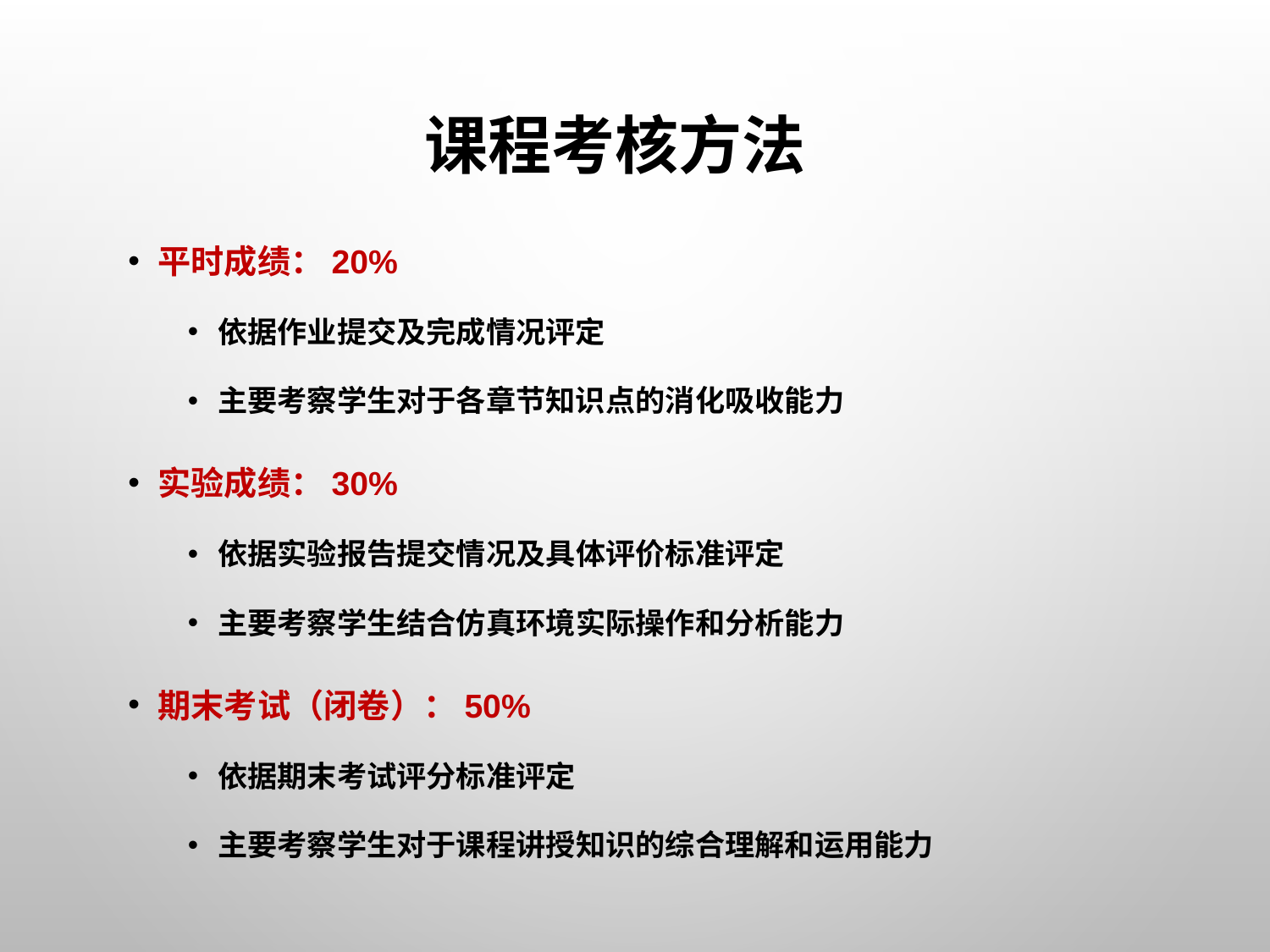

# 课程考核方法
平时成绩：20%
依据作业提交及完成情况评定
主要考察学生对于各章节知识点的消化吸收能力
实验成绩：30%
依据实验报告提交情况及具体评价标准评定
主要考察学生结合仿真环境实际操作和分析能力
期末考试（闭卷）：50%
依据期末考试评分标准评定
主要考察学生对于课程讲授知识的综合理解和运用能力